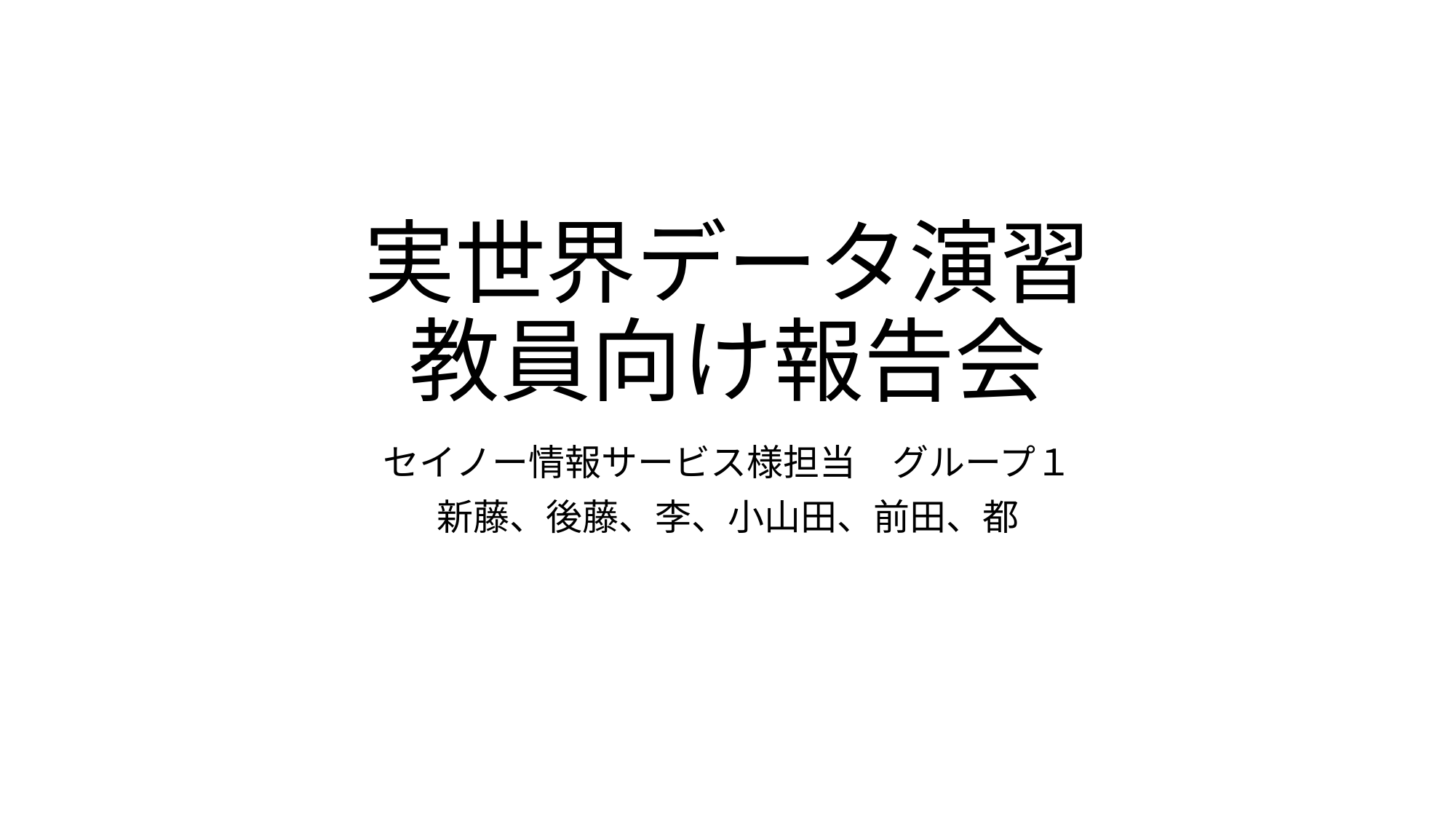

# 実世界データ演習 教員向け報告会
セイノー情報サービス様担当　グループ１
新藤、後藤、李、小山田、前田、都